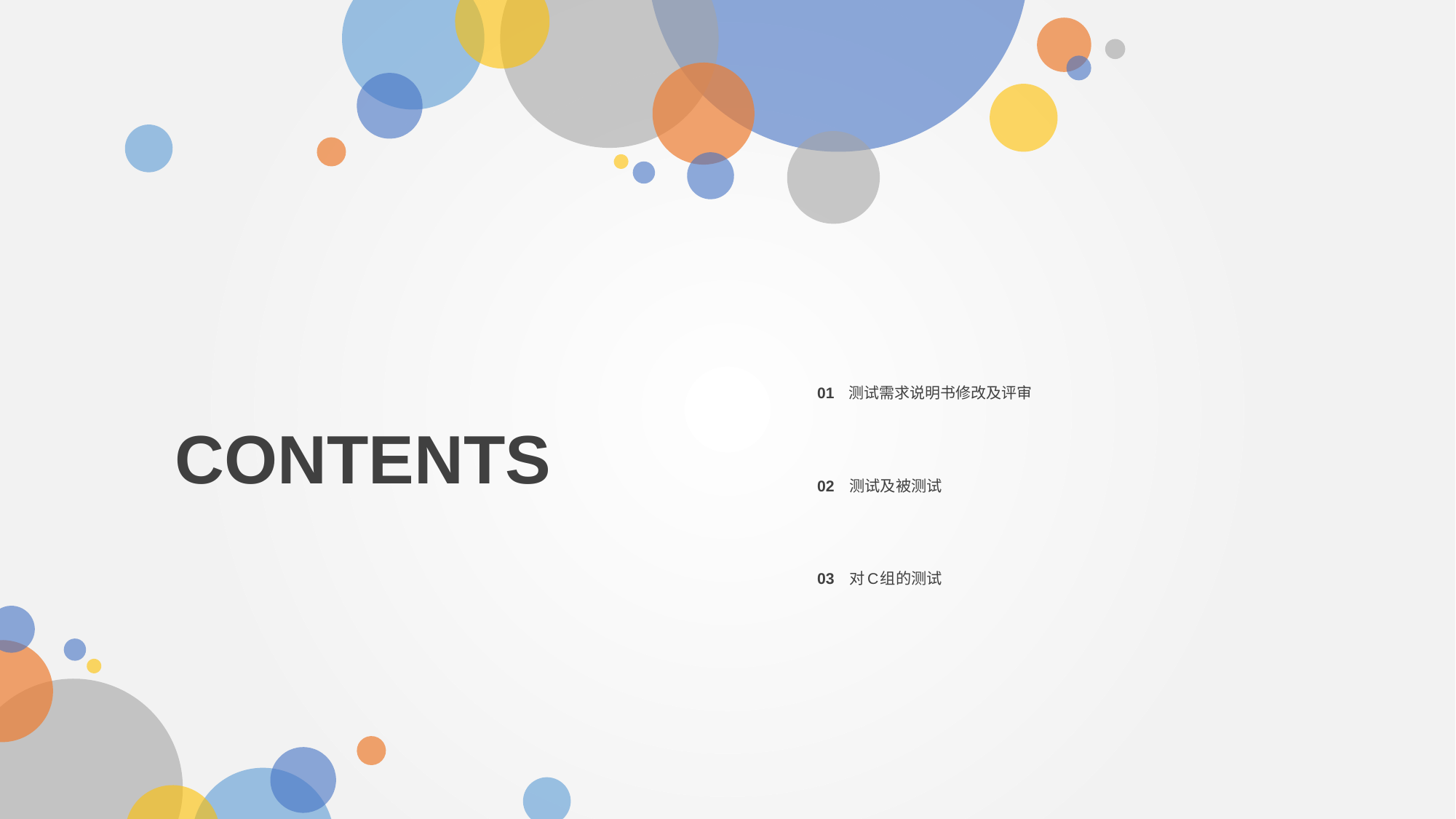

01   测试需求说明书修改及评审
CONTENTS
02   测试及被测试

03   对C组的测试